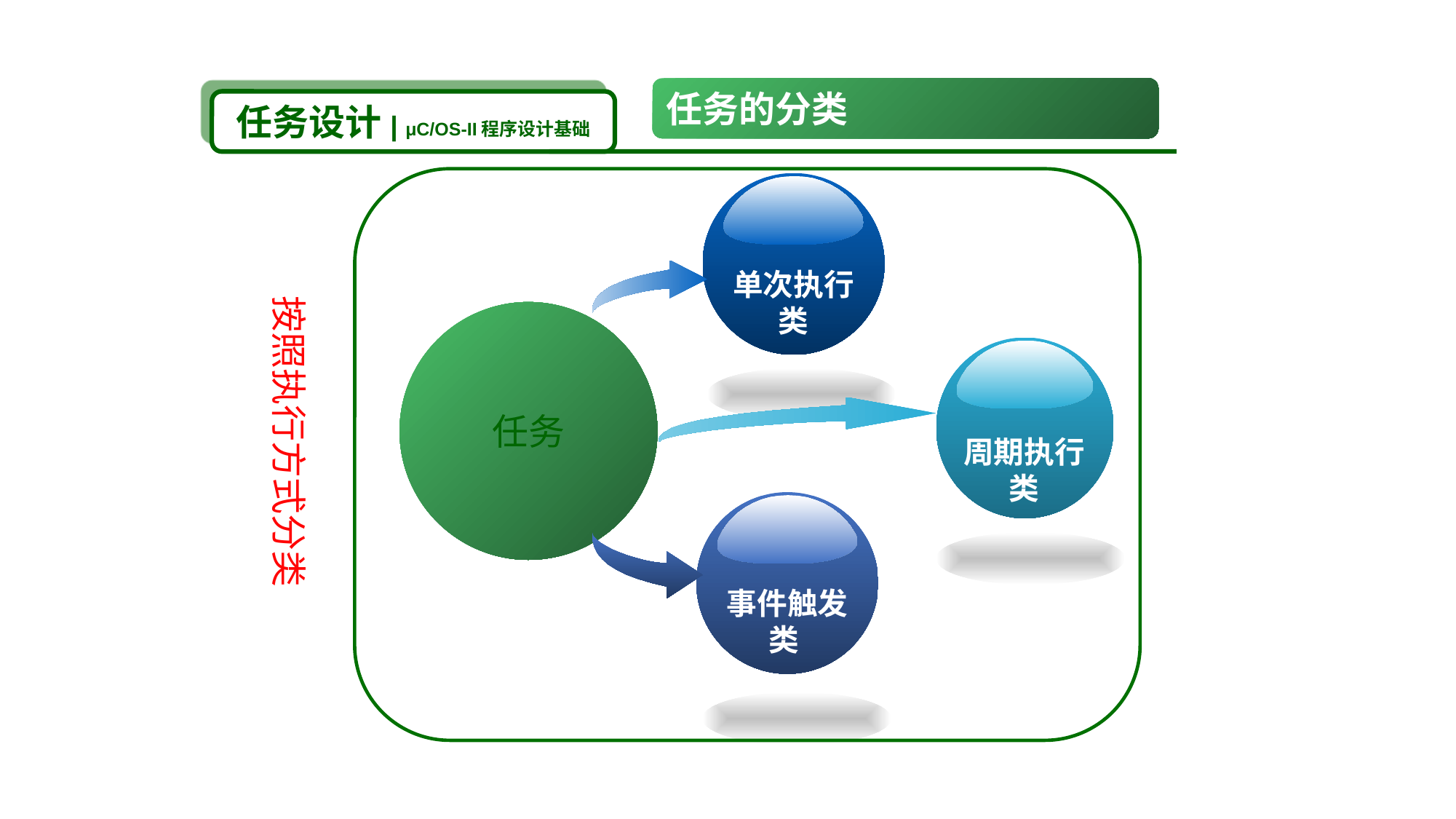

任务的分类
任务设计| μC/OS-II程序设计基础

单次执行类

按照执行方式分类
任务

周期执行
类

事件触发类